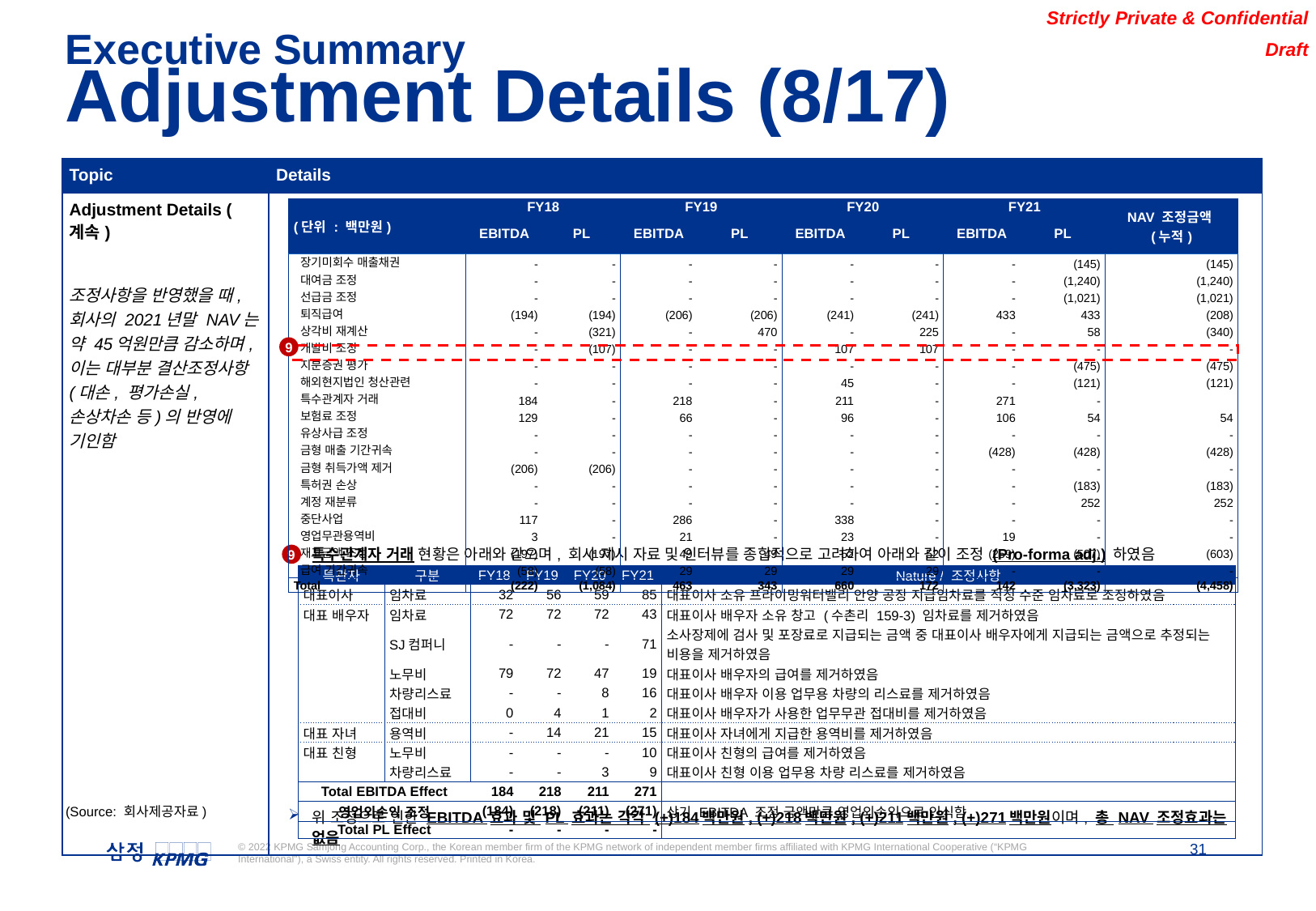

Executive Summary
Adjustment Details (8/17)
| Topic | Details |
| --- | --- |
| Adjustment Details (계속) 조정사항을 반영했을 때, 회사의 2021년말 NAV는 약 45억원만큼 감소하며, 이는 대부분 결산조정사항(대손, 평가손실, 손상차손 등)의 반영에 기인함 | 특수관계자 거래 현황은 아래와 같으며, 회사 제시 자료 및 인터뷰를 종합적으로 고려하여 아래와 같이 조정 (Pro-forma adj.) 하였음 위 조정으로 인한 EBITDA 효과 및 PL 효과는 각각 (+)184백만원, (+)218백만원, (+)211백만원, (+)271백만원이며, 총 NAV 조정효과는 없음 |
| (단위 : 백만원) | FY18 |  | FY19 |  | FY20 |  | FY21 |  | NAV 조정금액 (누적) |
| --- | --- | --- | --- | --- | --- | --- | --- | --- | --- |
|  | EBITDA | PL | EBITDA | PL | EBITDA | PL | EBITDA | PL |  |
| 장기미회수 매출채권 | - | - | - | - | - | - | - | (145) | (145) |
| 대여금 조정 | - | - | - | - | - | - | - | (1,240) | (1,240) |
| 선급금 조정 | - | - | - | - | - | - | - | (1,021) | (1,021) |
| 퇴직급여 | (194) | (194) | (206) | (206) | (241) | (241) | 433 | 433 | (208) |
| 상각비 재계산 | - | (321) | - | 470 | - | 225 | - | 58 | (340) |
| 개발비 조정 | - | (107) | - | - | 107 | 107 | - | - | - |
| 지분증권 평가 | - | - | - | - | - | - | - | (475) | (475) |
| 해외현지법인 청산관련 | - | - | - | - | 45 | - | - | (121) | (121) |
| 특수관계자 거래 | 184 | - | 218 | - | 211 | - | 271 | - |  |
| 보험료 조정 | 129 | - | 66 | - | 96 | - | 106 | 54 | 54 |
| 유상사급 조정 | - | - | - | - | - | - | - | - | - |
| 금형 매출 기간귀속 | - | - | - | - | - | - | (428) | (428) | (428) |
| 금형 취득가액 제거 | (206) | (206) | - | - | - | - | - | - | - |
| 특허권 손상 | - | - | - | - | - | - | - | (183) | (183) |
| 계정 재분류 | - | - | - | - | - | - | - | 252 | 252 |
| 중단사업 | 117 | - | 286 | - | 338 | - | - | - | - |
| 영업무관용역비 | 3 | - | 21 | - | 23 | - | 19 | - | - |
| 재고금액 조정 | (197) | (197) | 49 | 49 | 52 | 52 | (259) | (507) | (603) |
| 급여 기간귀속 | (58) | (58) | 29 | 29 | 29 | 29 | - | - | - |
| Total | (222) | (1,084) | 463 | 343 | 660 | 172 | 142 | (3,323) | (4,458) |

9

9
| 특관자 | 구분 | FY18 | FY19 | FY20 | FY21 | Nature / 조정사항 |
| --- | --- | --- | --- | --- | --- | --- |
| 대표이사 | 임차료 | 32 | 56 | 59 | 85 | 대표이사 소유 프라이밍워터밸리 안양 공장 지급임차료를 적정 수준 임차료로 조정하였음 |
| 대표 배우자 | 임차료 | 72 | 72 | 72 | 43 | 대표이사 배우자 소유 창고 (수촌리 159-3) 임차료를 제거하였음 |
|  | SJ컴퍼니 | - | - | - | 71 | 소사장제에 검사 및 포장료로 지급되는 금액 중 대표이사 배우자에게 지급되는 금액으로 추정되는 비용을 제거하였음 |
|  | 노무비 | 79 | 72 | 47 | 19 | 대표이사 배우자의 급여를 제거하였음 |
|  | 차량리스료 | - | - | 8 | 16 | 대표이사 배우자 이용 업무용 차량의 리스료를 제거하였음 |
|  | 접대비 | 0 | 4 | 1 | 2 | 대표이사 배우자가 사용한 업무무관 접대비를 제거하였음 |
| 대표 자녀 | 용역비 | - | 14 | 21 | 15 | 대표이사 자녀에게 지급한 용역비를 제거하였음 |
| 대표 친형 | 노무비 | - | - | - | 10 | 대표이사 친형의 급여를 제거하였음 |
|  | 차량리스료 | - | - | 3 | 9 | 대표이사 친형 이용 업무용 차량 리스료를 제거하였음 |
| Total EBITDA Effect |  | 184 | 218 | 211 | 271 |  |
| 영업외손익 조정 |  | (184) | (218) | (211) | (271) | 상기 EBITDA 조정 금액만큼 영업외손익으로 인식함 |
| Total PL Effect |  | - | - | - | - |  |
(Source: 회사제공자료)